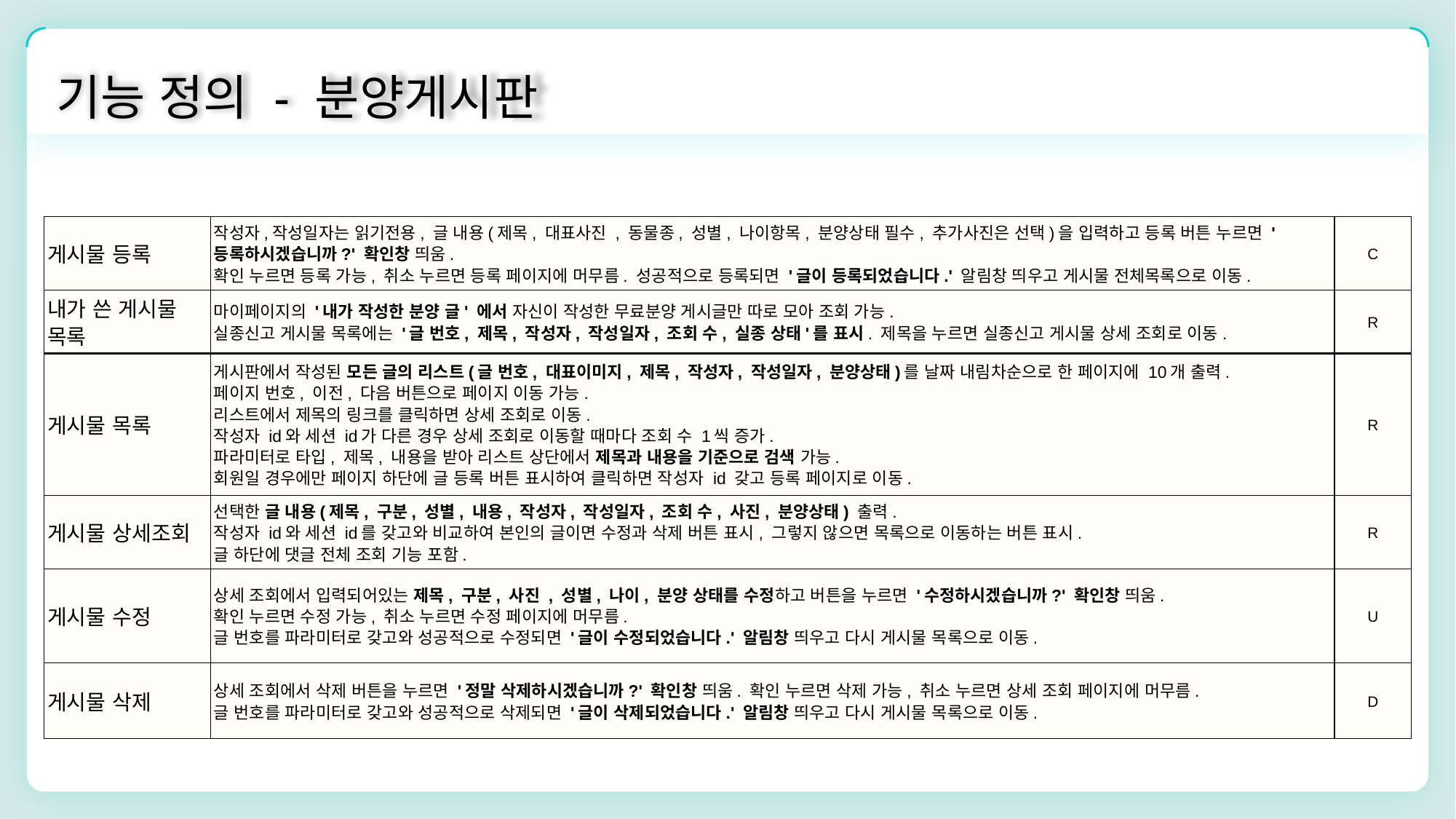

기능 정의 - 분양게시판
| 게시물 등록 | 작성자,작성일자는 읽기전용, 글 내용(제목, 대표사진 , 동물종, 성별, 나이항목, 분양상태 필수, 추가사진은 선택)을 입력하고 등록 버튼 누르면 '등록하시겠습니까?' 확인창 띄움. 확인 누르면 등록 가능, 취소 누르면 등록 페이지에 머무름. 성공적으로 등록되면 '글이 등록되었습니다.' 알림창 띄우고 게시물 전체목록으로 이동. | C |
| --- | --- | --- |
| 내가 쓴 게시물 목록 | 마이페이지의 '내가 작성한 분양 글' 에서 자신이 작성한 무료분양 게시글만 따로 모아 조회 가능. 실종신고 게시물 목록에는 '글 번호, 제목, 작성자, 작성일자, 조회 수, 실종 상태'를 표시. 제목을 누르면 실종신고 게시물 상세 조회로 이동. | R |
| 게시물 목록 | 게시판에서 작성된 모든 글의 리스트(글 번호, 대표이미지, 제목, 작성자, 작성일자, 분양상태)를 날짜 내림차순으로 한 페이지에 10개 출력. 페이지 번호, 이전, 다음 버튼으로 페이지 이동 가능. 리스트에서 제목의 링크를 클릭하면 상세 조회로 이동. 작성자 id와 세션 id가 다른 경우 상세 조회로 이동할 때마다 조회 수 1씩 증가. 파라미터로 타입, 제목, 내용을 받아 리스트 상단에서 제목과 내용을 기준으로 검색 가능. 회원일 경우에만 페이지 하단에 글 등록 버튼 표시하여 클릭하면 작성자 id 갖고 등록 페이지로 이동. | R |
| --- | --- | --- |
| 게시물 상세조회 | 선택한 글 내용(제목, 구분, 성별, 내용, 작성자, 작성일자, 조회 수, 사진, 분양상태) 출력. 작성자 id와 세션 id를 갖고와 비교하여 본인의 글이면 수정과 삭제 버튼 표시, 그렇지 않으면 목록으로 이동하는 버튼 표시. 글 하단에 댓글 전체 조회 기능 포함. | R |
| 게시물 수정 | 상세 조회에서 입력되어있는 제목, 구분, 사진 , 성별, 나이, 분양 상태를 수정하고 버튼을 누르면 '수정하시겠습니까?' 확인창 띄움. 확인 누르면 수정 가능, 취소 누르면 수정 페이지에 머무름. 글 번호를 파라미터로 갖고와 성공적으로 수정되면 '글이 수정되었습니다.' 알림창 띄우고 다시 게시물 목록으로 이동. | U |
| 게시물 삭제 | 상세 조회에서 삭제 버튼을 누르면 '정말 삭제하시겠습니까?' 확인창 띄움. 확인 누르면 삭제 가능, 취소 누르면 상세 조회 페이지에 머무름. 글 번호를 파라미터로 갖고와 성공적으로 삭제되면 '글이 삭제되었습니다.' 알림창 띄우고 다시 게시물 목록으로 이동. | D |